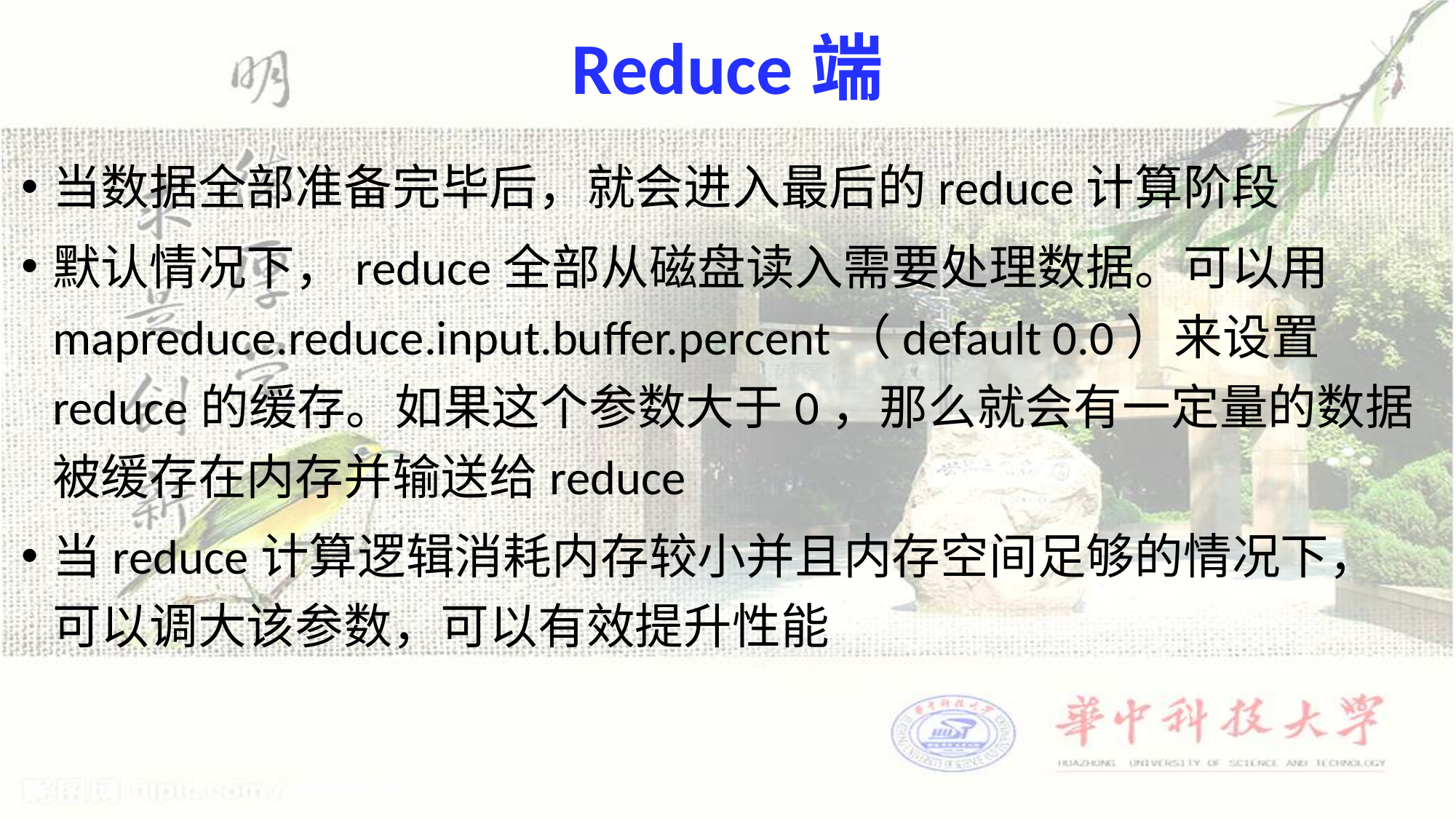

# Reduce端
当数据全部准备完毕后，就会进入最后的reduce计算阶段
默认情况下，reduce全部从磁盘读入需要处理数据。可以用mapreduce.reduce.input.buffer.percent（default 0.0）来设置reduce的缓存。如果这个参数大于0，那么就会有一定量的数据被缓存在内存并输送给reduce
当reduce计算逻辑消耗内存较小并且内存空间足够的情况下，可以调大该参数，可以有效提升性能